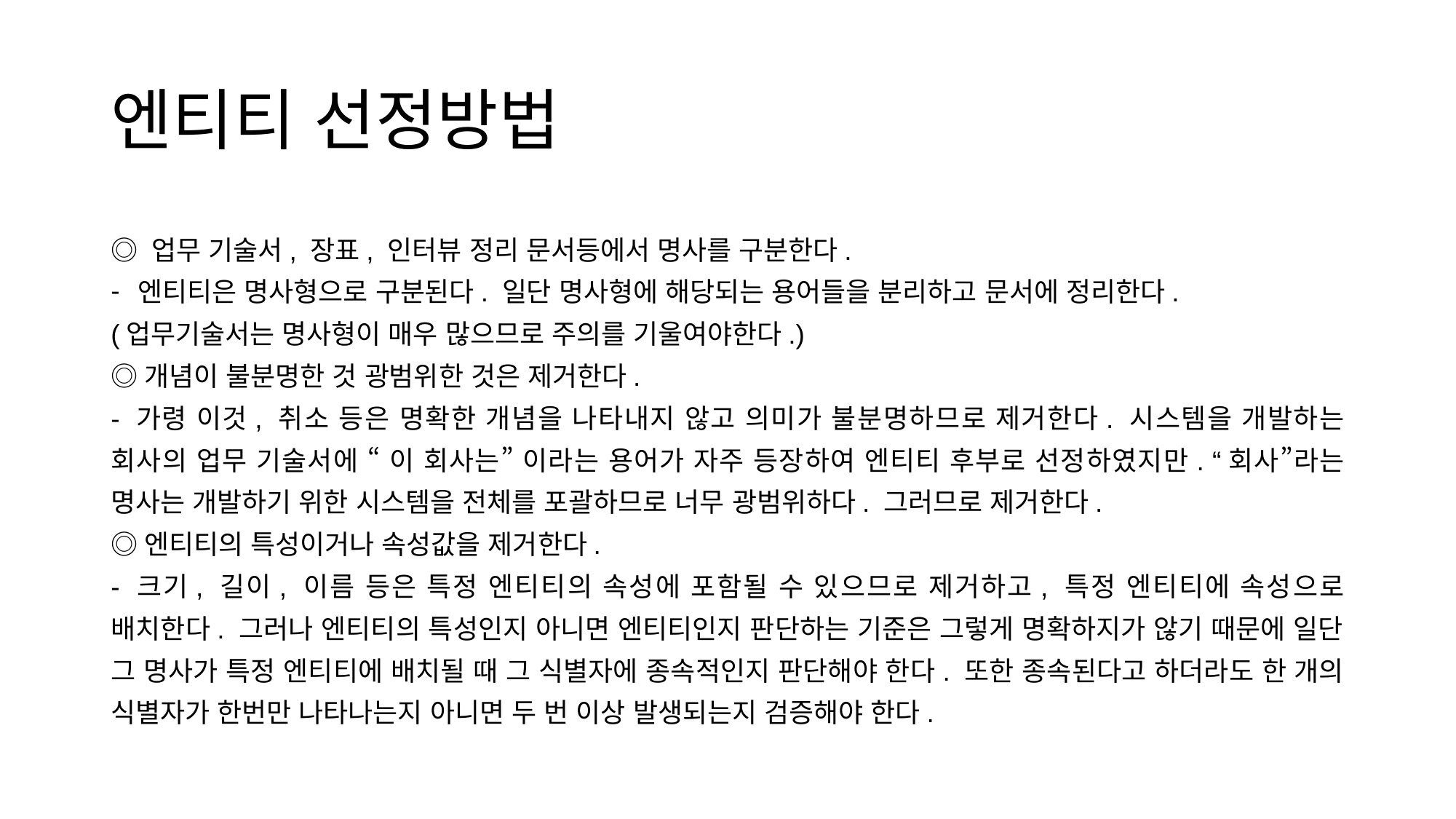

# 엔티티 선정방법
◎ 업무 기술서, 장표, 인터뷰 정리 문서등에서 명사를 구분한다.
엔티티은 명사형으로 구분된다. 일단 명사형에 해당되는 용어들을 분리하고 문서에 정리한다.
(업무기술서는 명사형이 매우 많으므로 주의를 기울여야한다.)
◎개념이 불분명한 것 광범위한 것은 제거한다.
- 가령 이것, 취소 등은 명확한 개념을 나타내지 않고 의미가 불분명하므로 제거한다. 시스템을 개발하는 회사의 업무 기술서에 “ 이 회사는” 이라는 용어가 자주 등장하여 엔티티 후부로 선정하였지만. “회사”라는 명사는 개발하기 위한 시스템을 전체를 포괄하므로 너무 광범위하다. 그러므로 제거한다.
◎엔티티의 특성이거나 속성값을 제거한다.
- 크기, 길이, 이름 등은 특정 엔티티의 속성에 포함될 수 있으므로 제거하고, 특정 엔티티에 속성으로 배치한다. 그러나 엔티티의 특성인지 아니면 엔티티인지 판단하는 기준은 그렇게 명확하지가 않기 때문에 일단 그 명사가 특정 엔티티에 배치될 때 그 식별자에 종속적인지 판단해야 한다. 또한 종속된다고 하더라도 한 개의 식별자가 한번만 나타나는지 아니면 두 번 이상 발생되는지 검증해야 한다.